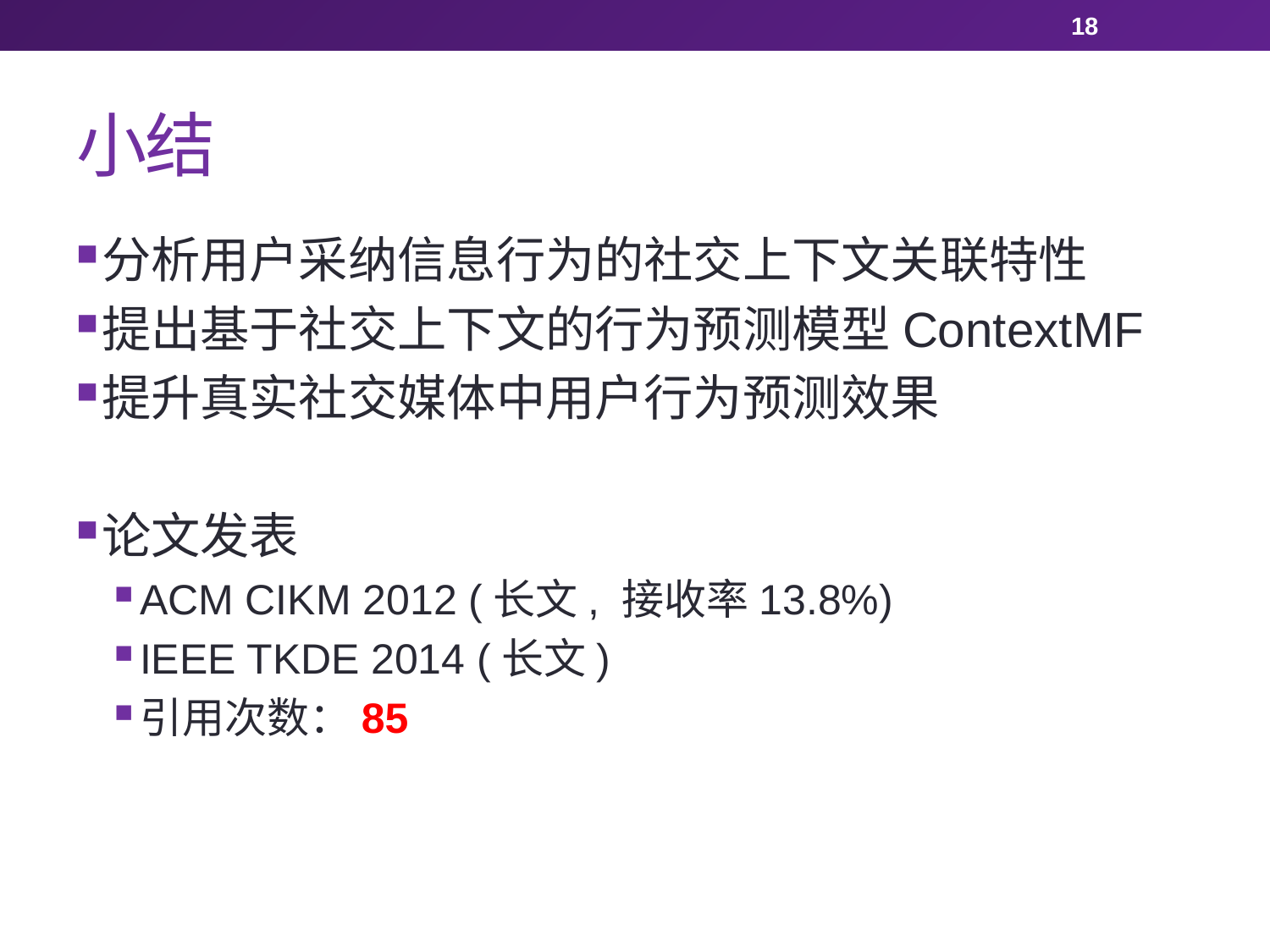

18
# 小结
分析用户采纳信息行为的社交上下文关联特性
提出基于社交上下文的行为预测模型ContextMF
提升真实社交媒体中用户行为预测效果

论文发表
ACM CIKM 2012 (长文, 接收率13.8%)
IEEE TKDE 2014 (长文)
引用次数：85